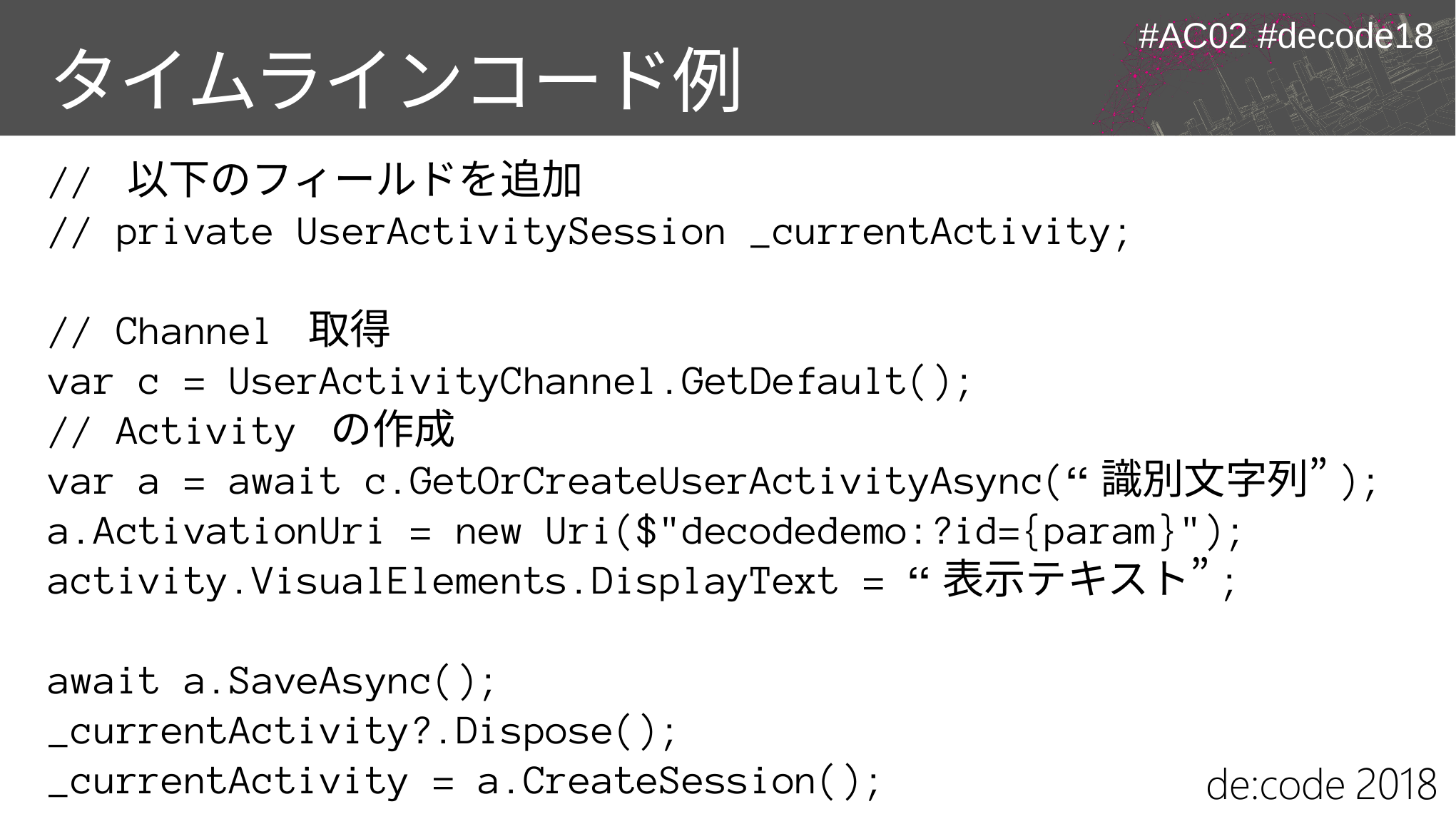

# タイムラインコード例
// 以下のフィールドを追加
// private UserActivitySession _currentActivity;
// Channel 取得
var c = UserActivityChannel.GetDefault();
// Activity の作成
var a = await c.GetOrCreateUserActivityAsync(“識別文字列”);
a.ActivationUri = new Uri($"decodedemo:?id={param}");
activity.VisualElements.DisplayText = “表示テキスト”;

await a.SaveAsync();
_currentActivity?.Dispose();
_currentActivity = a.CreateSession();